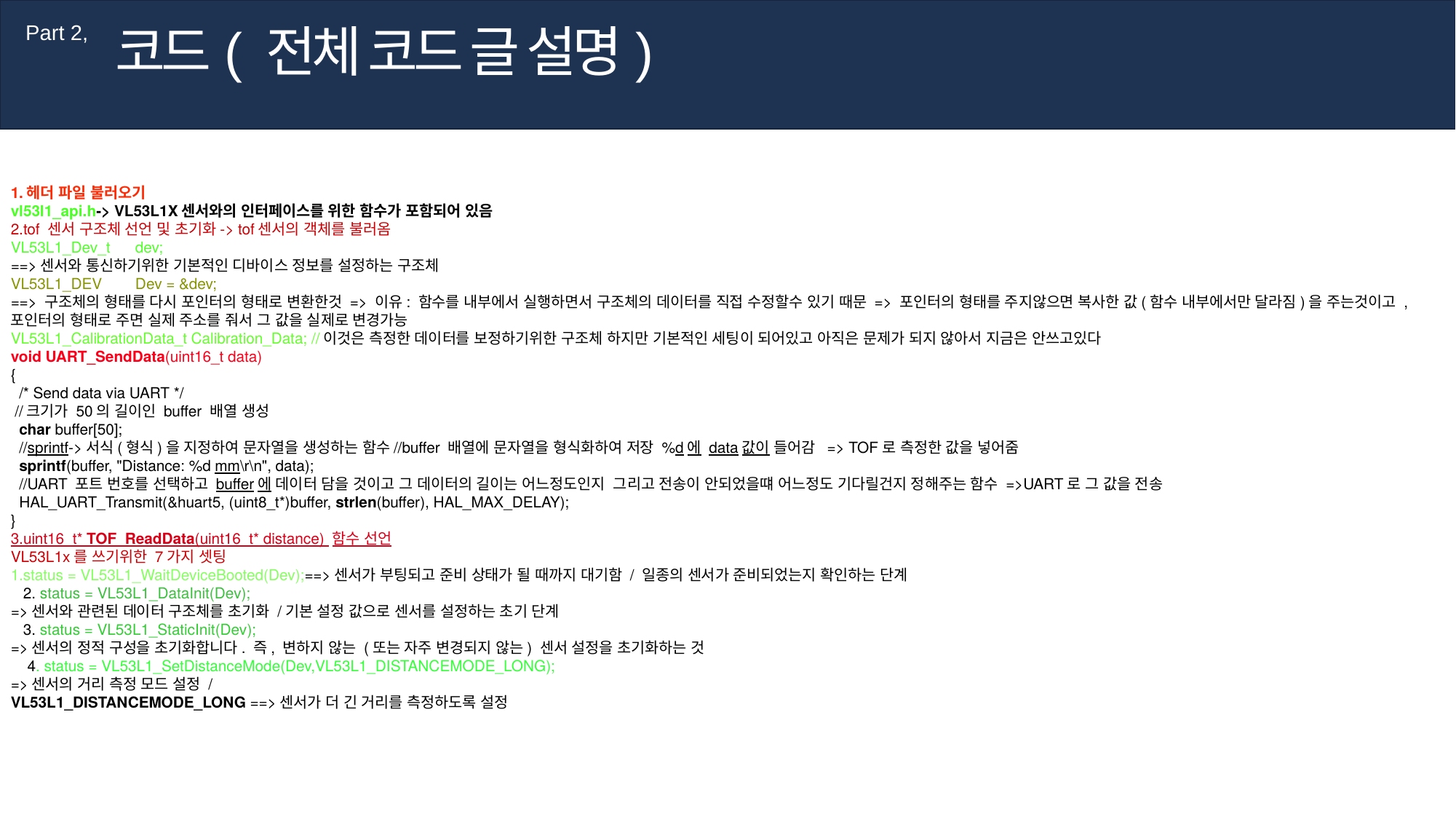

코드( 전체 코드 글 설명)
Part 2,
1.헤더 파일 불러오기
vl53l1_api.h-> VL53L1X센서와의 인터페이스를 위한 함수가 포함되어 있음
2.tof 센서 구조체 선언 및 초기화-> tof센서의 객체를 불러옴
VL53L1_Dev_t      dev;
==>센서와 통신하기위한 기본적인 디바이스 정보를 설정하는 구조체
VL53L1_DEV        Dev = &dev;
==> 구조체의 형태를 다시 포인터의 형태로 변환한것 => 이유: 함수를 내부에서 실행하면서 구조체의 데이터를 직접 수정할수 있기 때문 => 포인터의 형태를 주지않으면 복사한 값(함수 내부에서만 달라짐)을 주는것이고 , 포인터의 형태로 주면 실제 주소를 줘서 그 값을 실제로 변경가능
VL53L1_CalibrationData_t Calibration_Data; //이것은 측정한 데이터를 보정하기위한 구조체 하지만 기본적인 세팅이 되어있고 아직은 문제가 되지 않아서 지금은 안쓰고있다
void UART_SendData(uint16_t data)
{
  /* Send data via UART */
 //크기가 50의 길이인 buffer 배열 생성
  char buffer[50];
  //sprintf->서식(형식)을 지정하여 문자열을 생성하는 함수//buffer 배열에 문자열을 형식화하여 저장 %d에 data값이 들어감  => TOF로 측정한 값을 넣어줌
  sprintf(buffer, "Distance: %d mm\r\n", data);
  //UART 포트 번호를 선택하고 buffer에 데이터 담을 것이고 그 데이터의 길이는 어느정도인지  그리고 전송이 안되었을떄 어느정도 기다릴건지 정해주는 함수 =>UART로 그 값을 전송
  HAL_UART_Transmit(&huart5, (uint8_t*)buffer, strlen(buffer), HAL_MAX_DELAY);
}
3.uint16_t* TOF_ReadData(uint16_t* distance) 함수 선언
VL53L1x를 쓰기위한 7가지 셋팅
status = VL53L1_WaitDeviceBooted(Dev);==>센서가 부팅되고 준비 상태가 될 때까지 대기함 / 일종의 센서가 준비되었는지 확인하는 단계
   2. status = VL53L1_DataInit(Dev);
=>센서와 관련된 데이터 구조체를 초기화 /기본 설정 값으로 센서를 설정하는 초기 단계
   3. status = VL53L1_StaticInit(Dev);
=>센서의 정적 구성을 초기화합니다. 즉, 변하지 않는 (또는 자주 변경되지 않는) 센서 설정을 초기화하는 것
    4. status = VL53L1_SetDistanceMode(Dev,VL53L1_DISTANCEMODE_LONG);
=>센서의 거리 측정 모드 설정 /
VL53L1_DISTANCEMODE_LONG ==>센서가 더 긴 거리를 측정하도록 설정